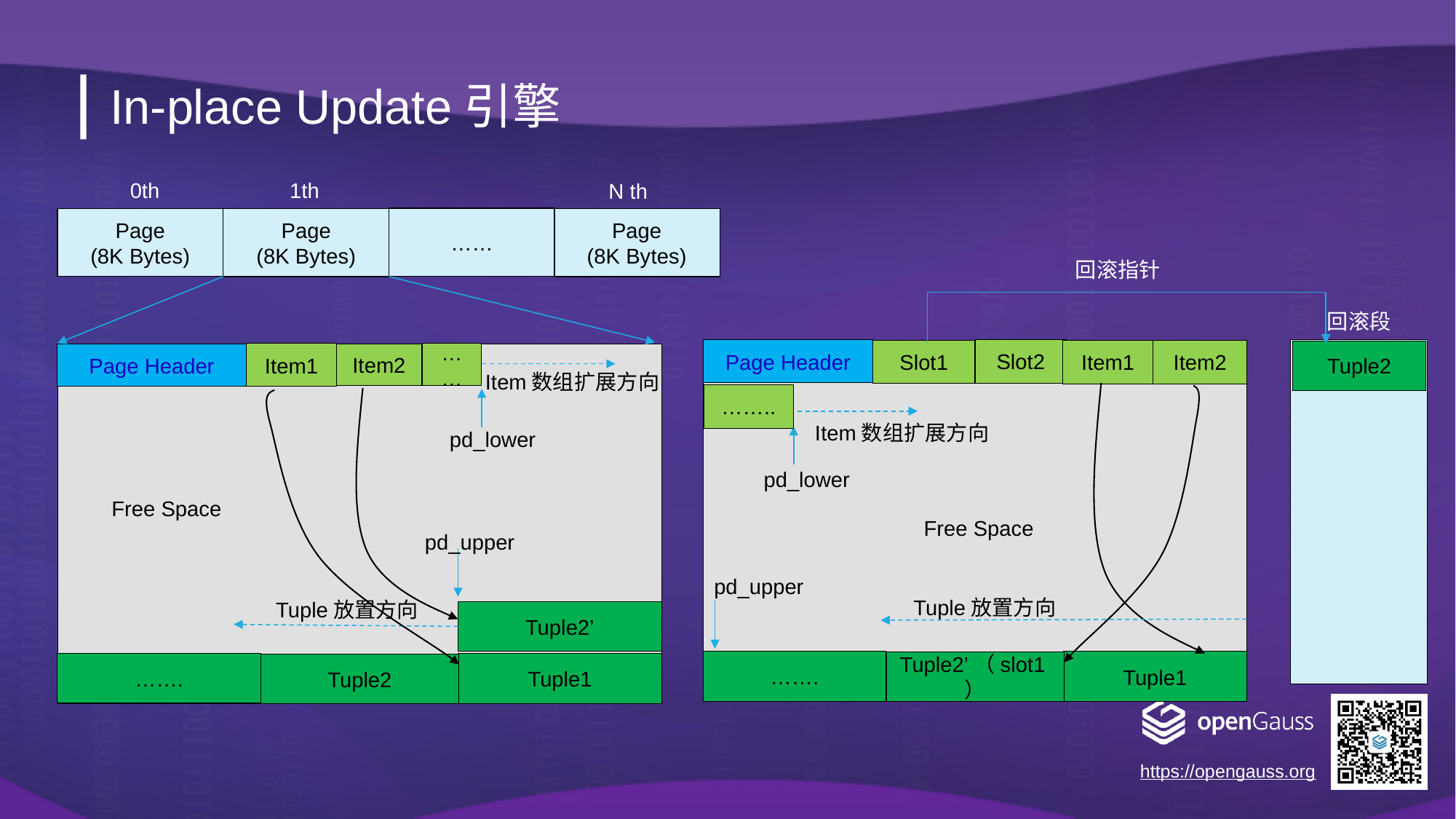

In-place Update引擎
1th
0th
N th
……
Page
(8K Bytes)

Page
(8K Bytes)
Page
(8K Bytes)
回滚指针
回滚段
Slot2

Page Header
Item1
Item2
Slot1
Tuple2

……
Item1
Item2

Page Header
Item数组扩展方向

……..

Item数组扩展方向
pd_lower
pd_lower
Free Space
Free Space
pd_upper
pd_upper
Tuple放置方向
Tuple放置方向
Tuple2’
…….
Tuple1
Tuple2’（slot1）
…….
Tuple1
Tuple2